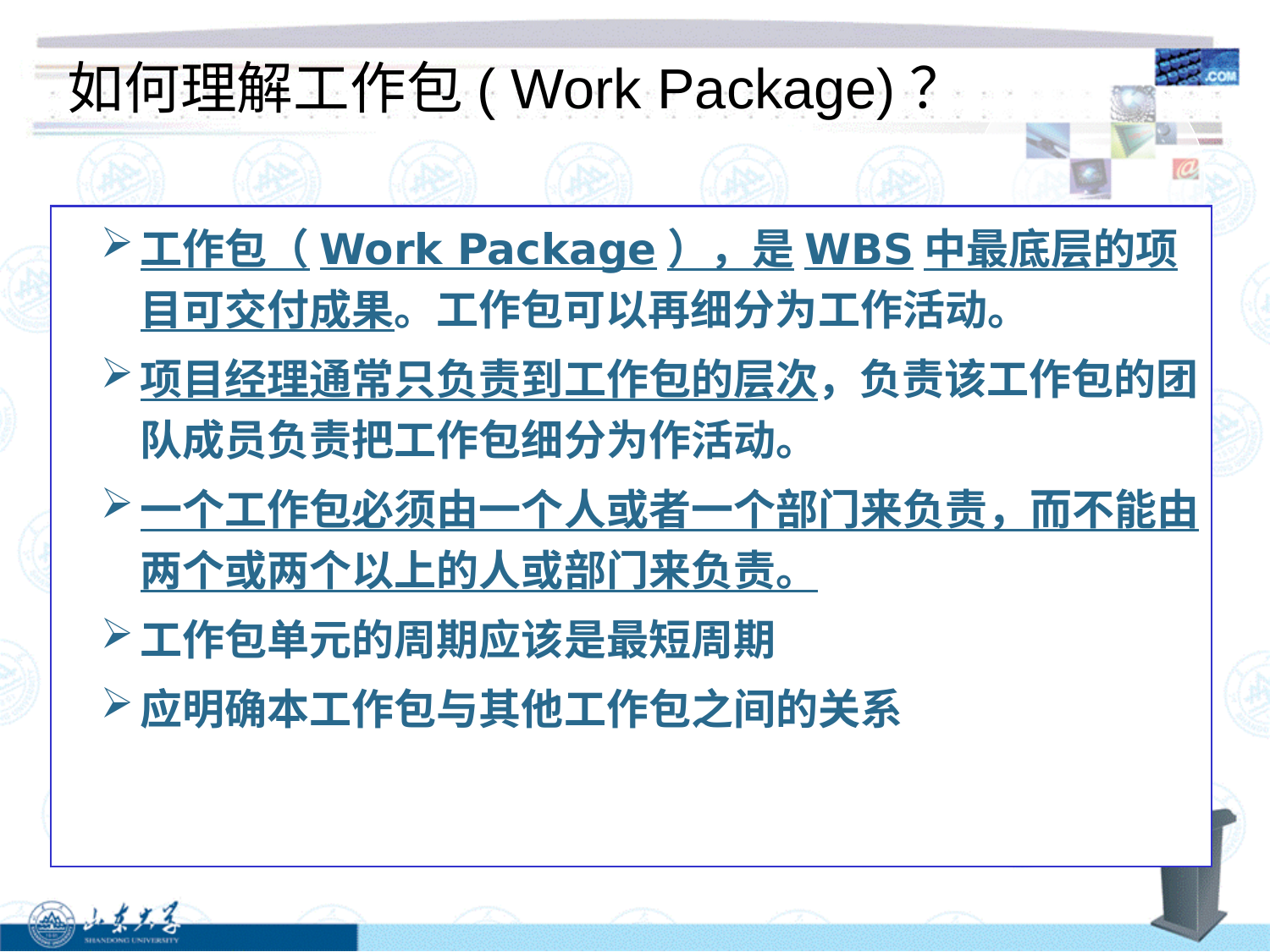

# 如何理解工作包( Work Package)？
工作包（Work Package），是WBS中最底层的项目可交付成果。工作包可以再细分为工作活动。
项目经理通常只负责到工作包的层次，负责该工作包的团队成员负责把工作包细分为作活动。
一个工作包必须由一个人或者一个部门来负责，而不能由两个或两个以上的人或部门来负责。
工作包单元的周期应该是最短周期
应明确本工作包与其他工作包之间的关系